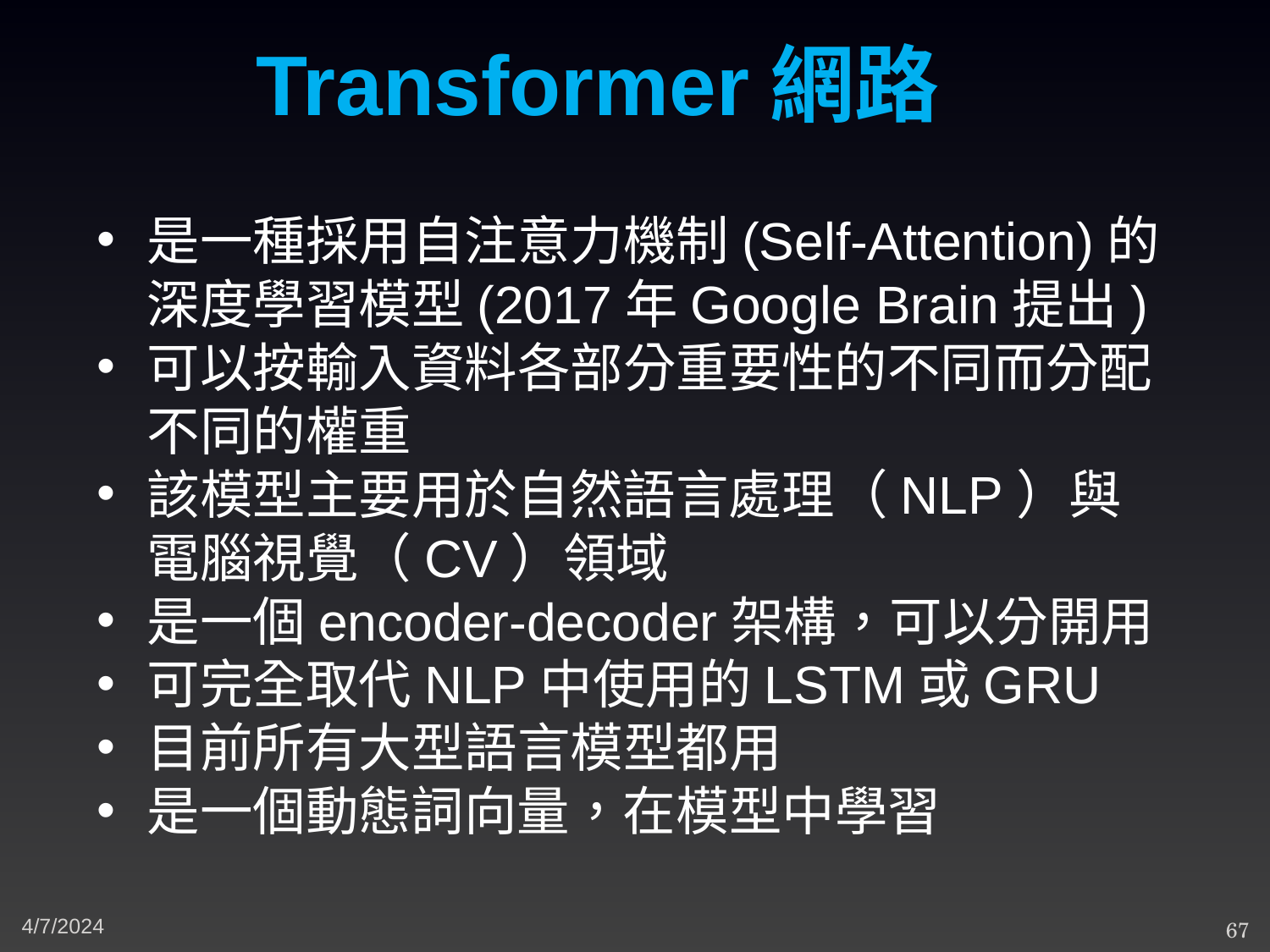

Transformer網路
是一種採用自注意力機制(Self-Attention)的深度學習模型(2017年Google Brain提出)
可以按輸入資料各部分重要性的不同而分配不同的權重
該模型主要用於自然語言處理（NLP）與電腦視覺（CV）領域
是一個encoder-decoder架構，可以分開用
可完全取代NLP中使用的LSTM或GRU
目前所有大型語言模型都用
是一個動態詞向量，在模型中學習

4/7/2024
67